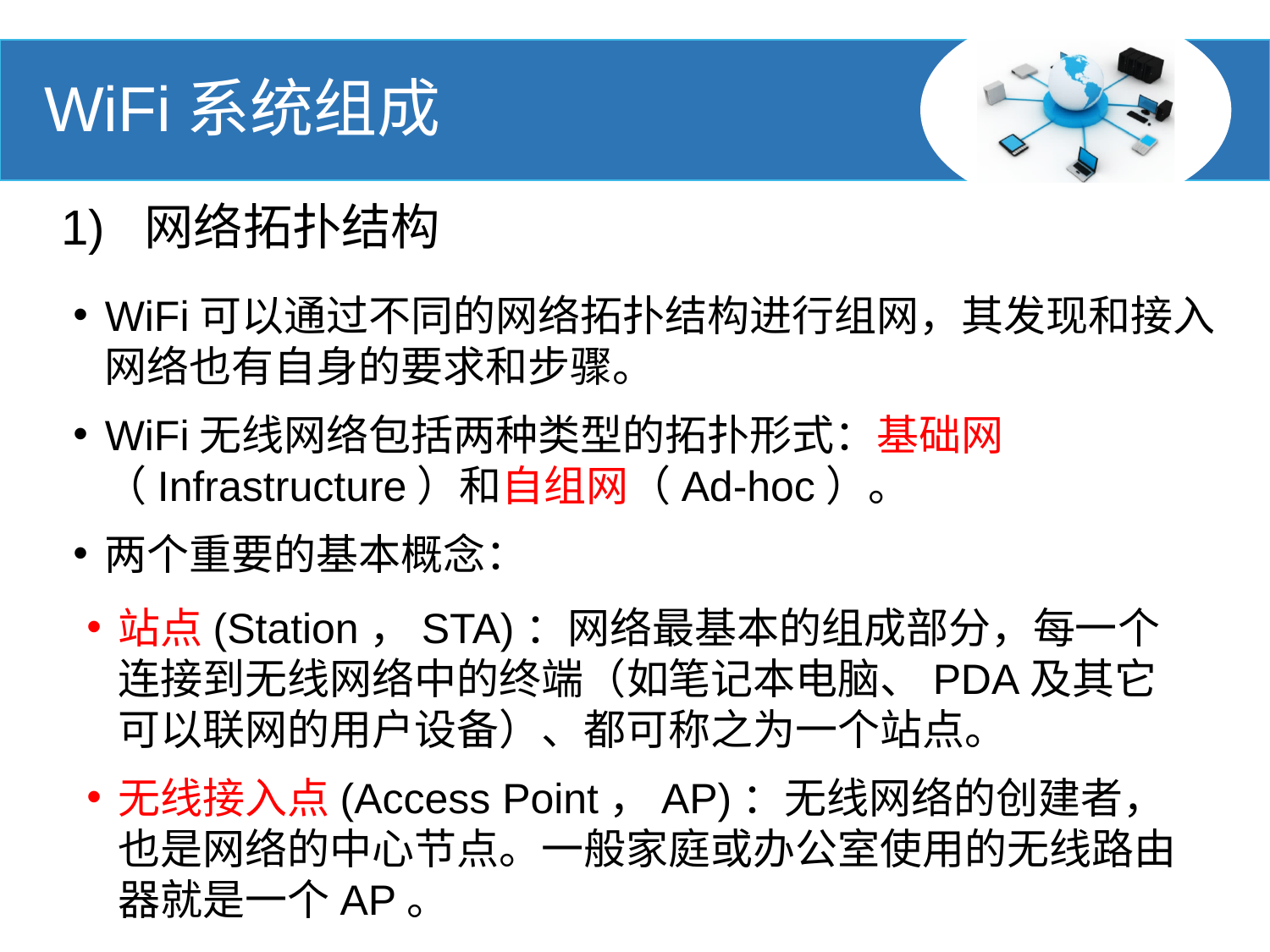

#

WiFi系统组成
1)  网络拓扑结构

WiFi可以通过不同的网络拓扑结构进行组网，其发现和接入网络也有自身的要求和步骤。
WiFi无线网络包括两种类型的拓扑形式：基础网（Infrastructure）和自组网（Ad-hoc）。
两个重要的基本概念：
站点(Station，STA)：网络最基本的组成部分，每一个连接到无线网络中的终端（如笔记本电脑、PDA及其它可以联网的用户设备）、都可称之为一个站点。
无线接入点(Access Point，AP)：无线网络的创建者，也是网络的中心节点。一般家庭或办公室使用的无线路由器就是一个AP。